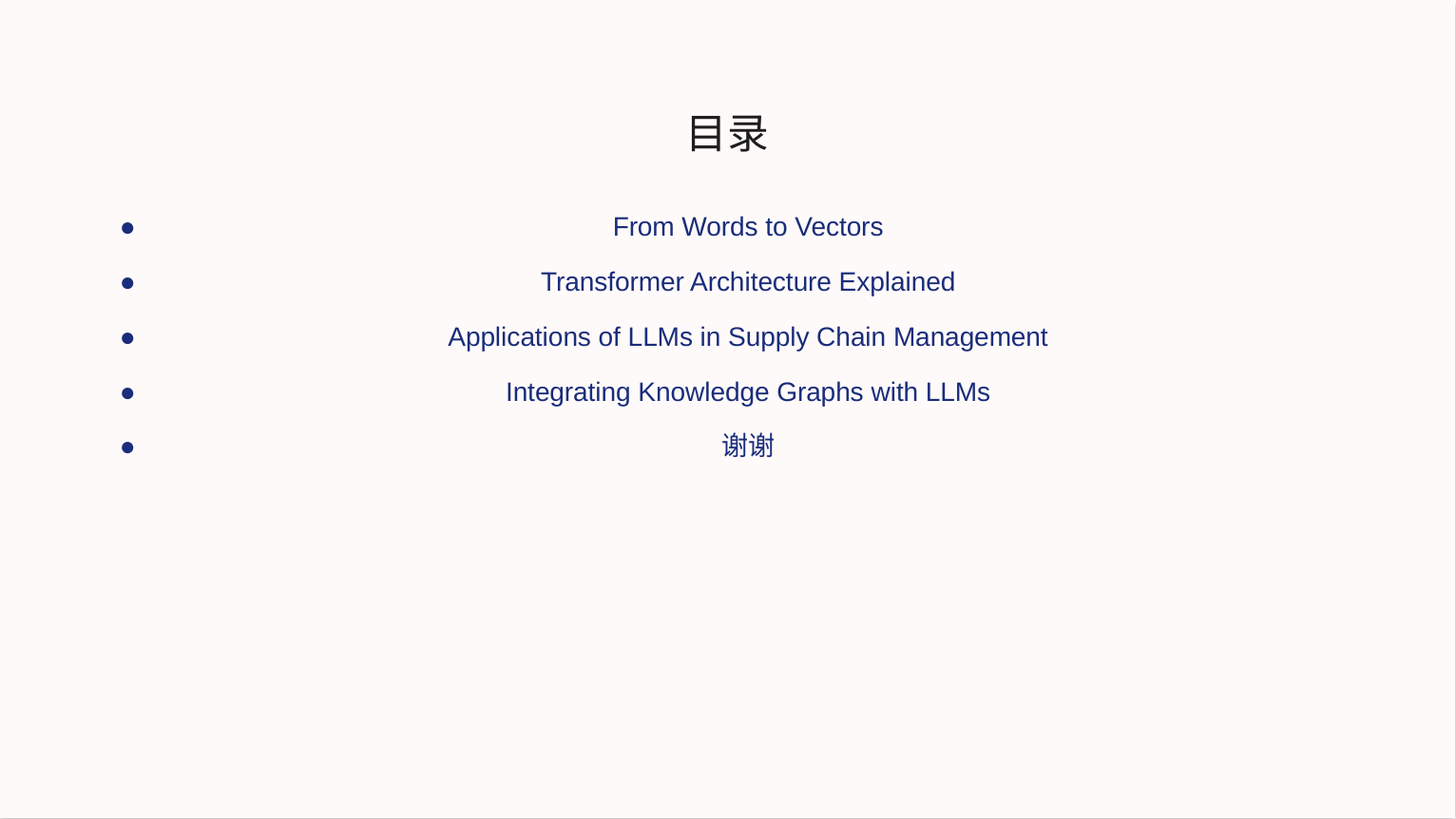

目录
●
From Words to Vectors
●
Transformer Architecture Explained
●
Applications of LLMs in Supply Chain Management
●
Integrating Knowledge Graphs with LLMs
●
谢谢